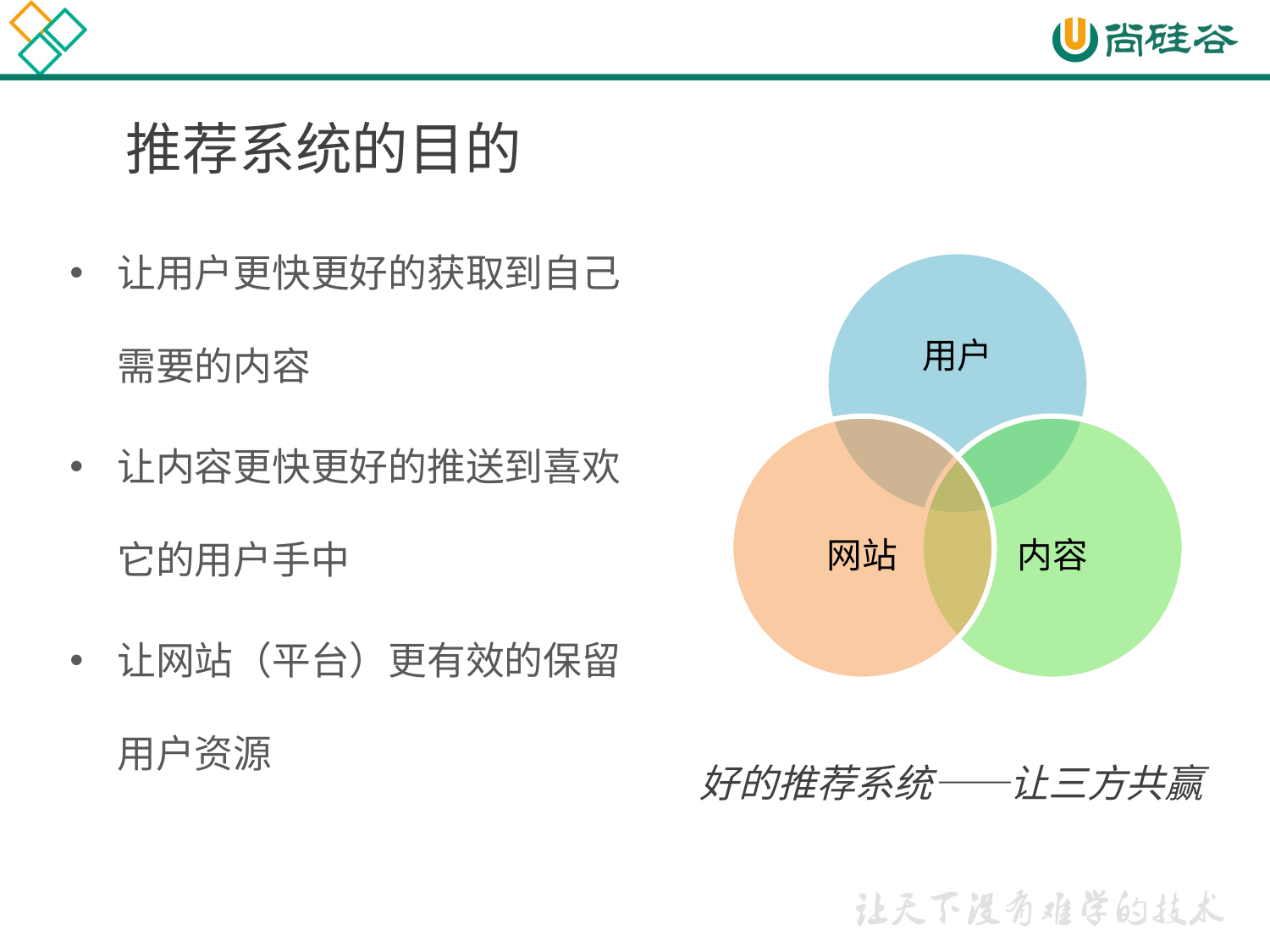

# 推荐系统的目的
让用户更快更好的获取到自己需要的内容
让内容更快更好的推送到喜欢它的用户手中
让网站（平台）更有效的保留用户资源
用户
内容
网站
好的推荐系统——让三方共赢